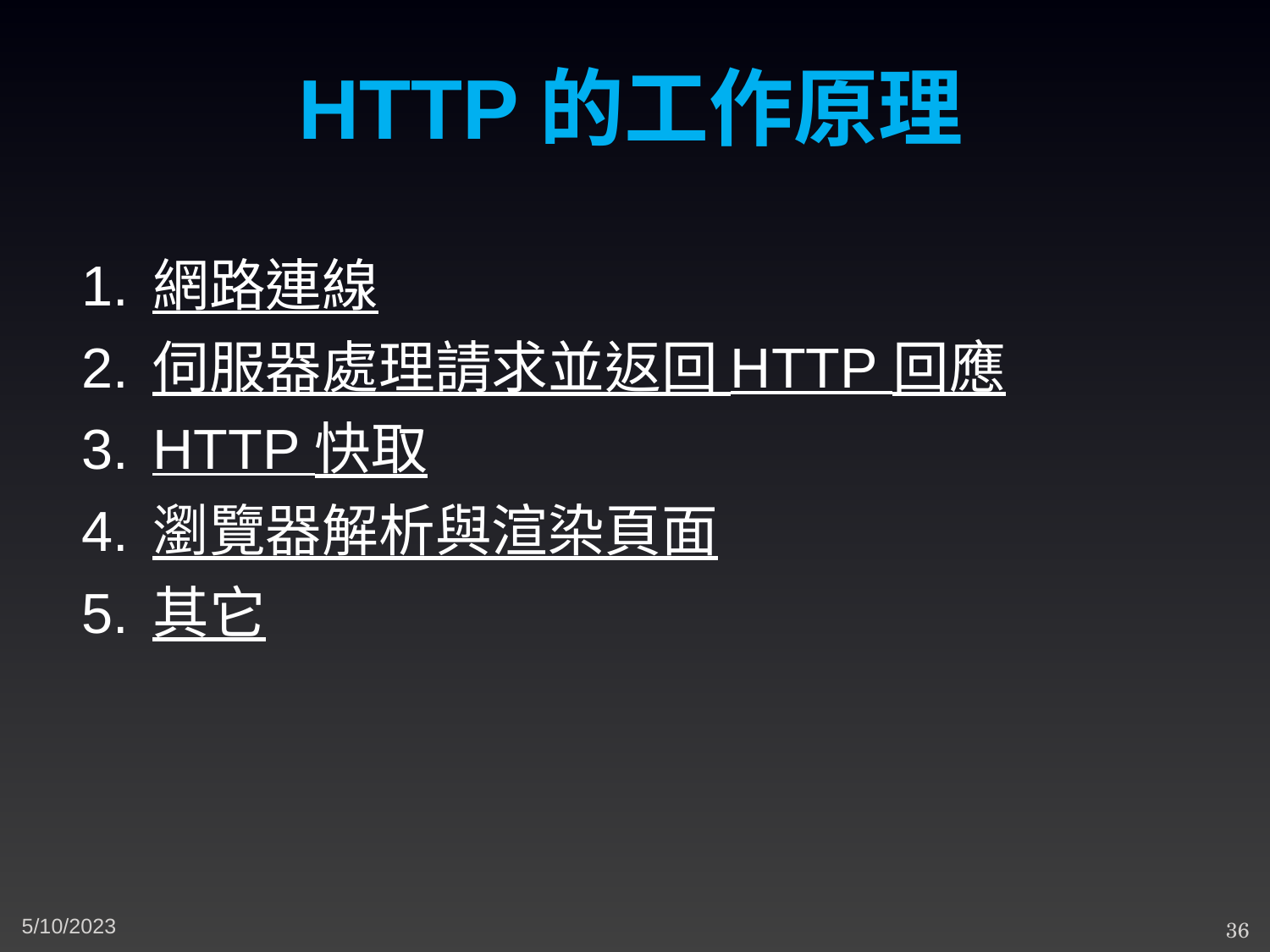

HTTP的工作原理
網路連線
伺服器處理請求並返回 HTTP 回應
HTTP 快取
瀏覽器解析與渲染頁面
其它
5/10/2023
36